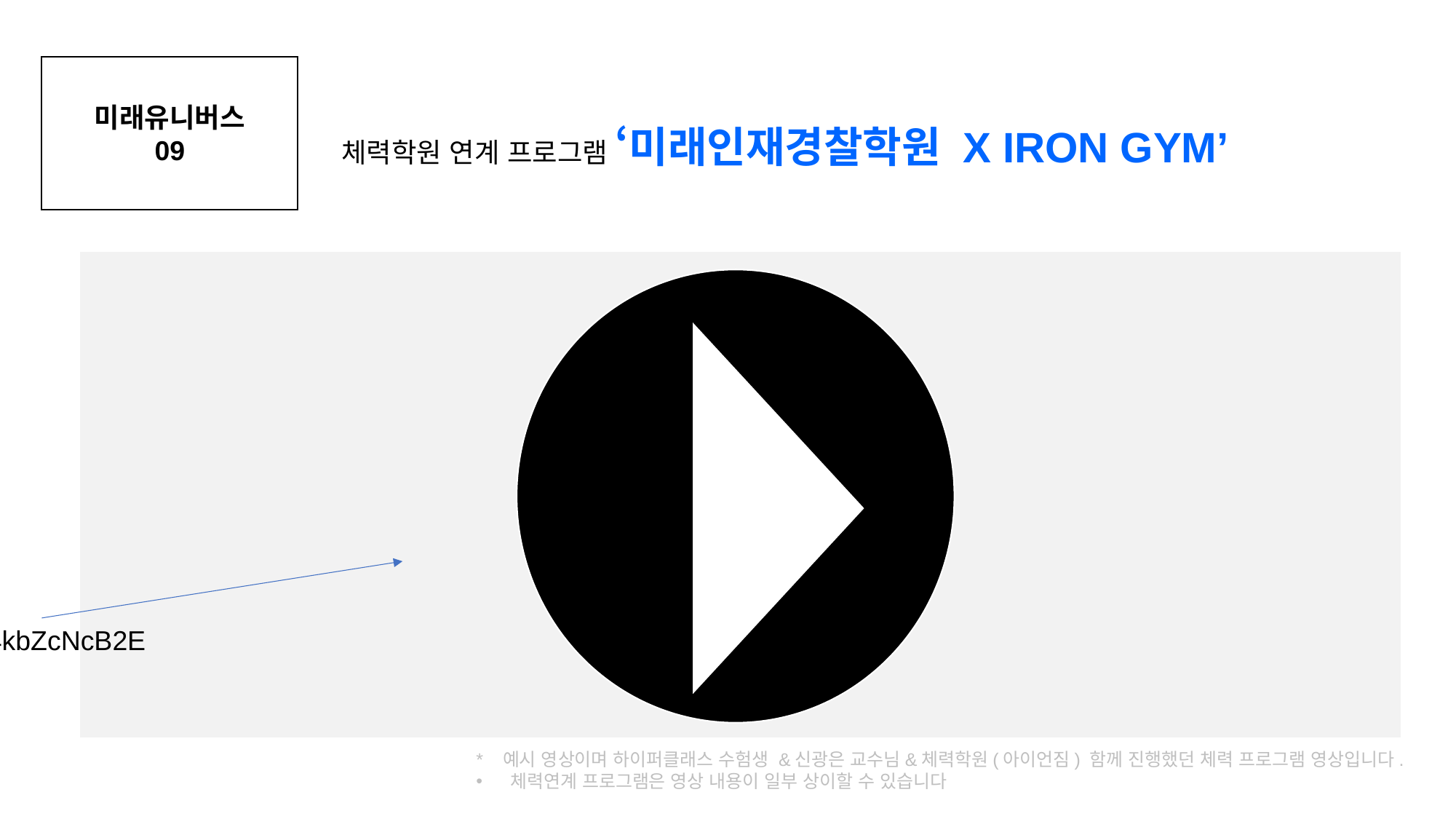

미래유니버스
09
section17
체력학원 연계 프로그램 ‘미래인재경찰학원 X IRON GYM’

유투브 영상 삽입
https://www.youtube.com/watch?v=p4kbZcNcB2E
*   예시 영상이며 하이퍼클래스 수험생 &신광은 교수님&체력학원(아이언짐) 함께 진행했던 체력 프로그램 영상입니다.
체력연계 프로그램은 영상 내용이 일부 상이할 수 있습니다